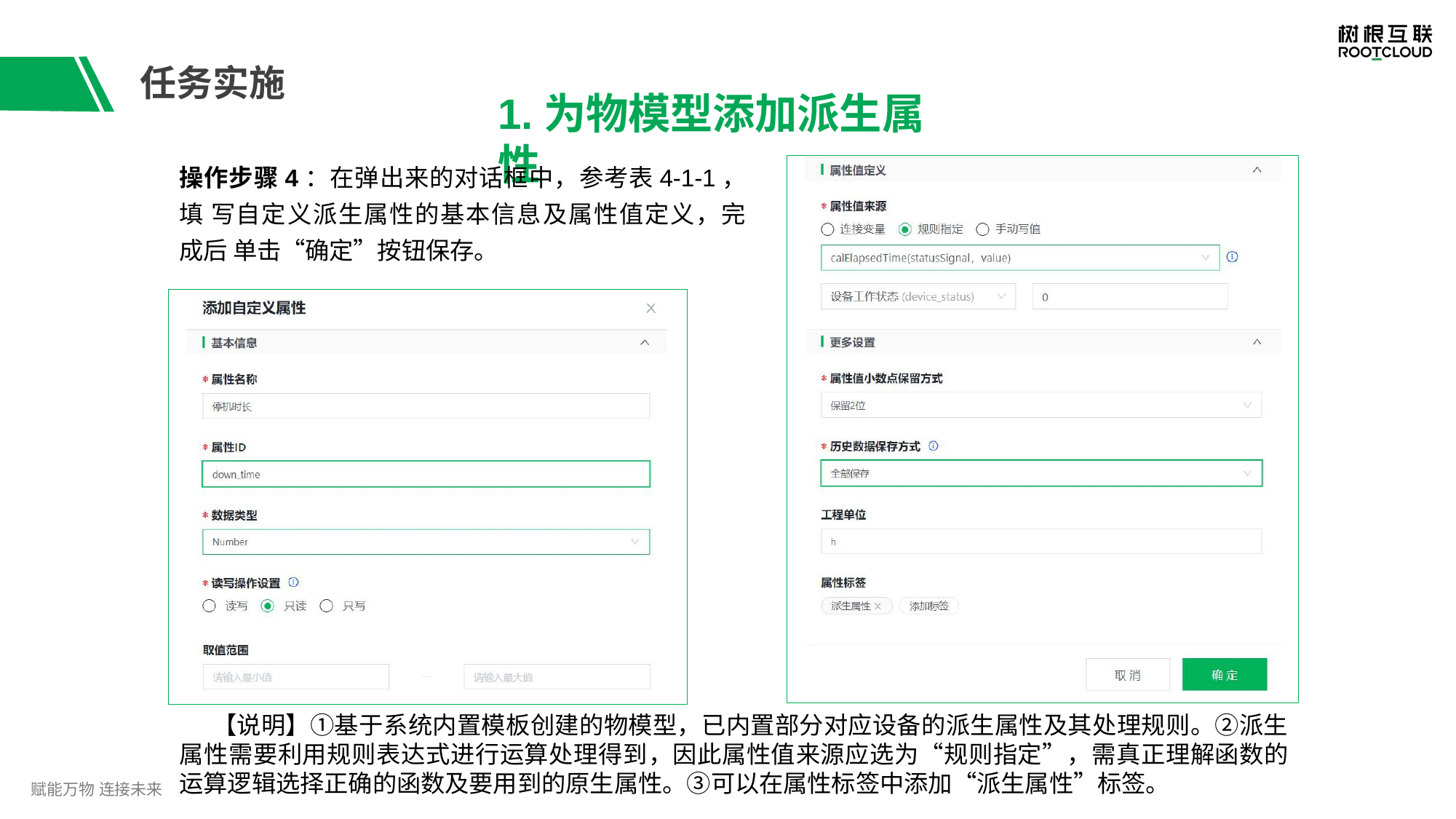

# 任务实施
1.为物模型添加派生属性
操作步骤4：在弹出来的对话框中，参考表4-1-1，填 写自定义派生属性的基本信息及属性值定义，完成后 单击“确定”按钮保存。

【说明】①基于系统内置模板创建的物模型，已内置部分对应设备的派生属性及其处理规则。②派生 属性需要利用规则表达式进行运算处理得到，因此属性值来源应选为“规则指定”，需真正理解函数的 运算逻辑选择正确的函数及要用到的原生属性。③可以在属性标签中添加“派生属性”标签。
赋能万物 连接未来